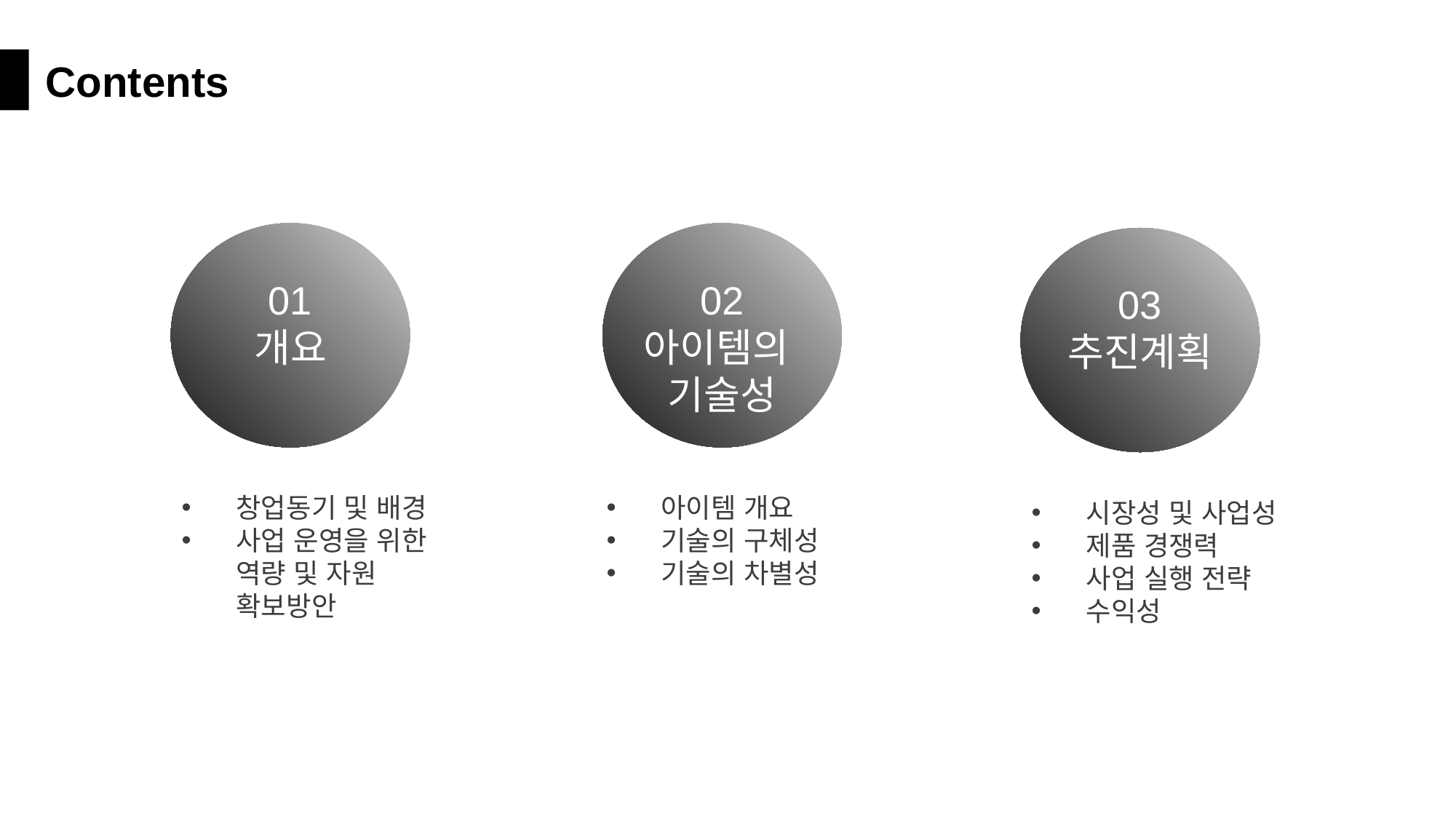

Contents

01
개요
창업동기 및 배경
사업 운영을 위한 역량 및 자원 확보방안

02
아이템의
기술성
아이템 개요
기술의 구체성
기술의 차별성

03
추진계획
시장성 및 사업성
제품 경쟁력
사업 실행 전략
수익성

01 요